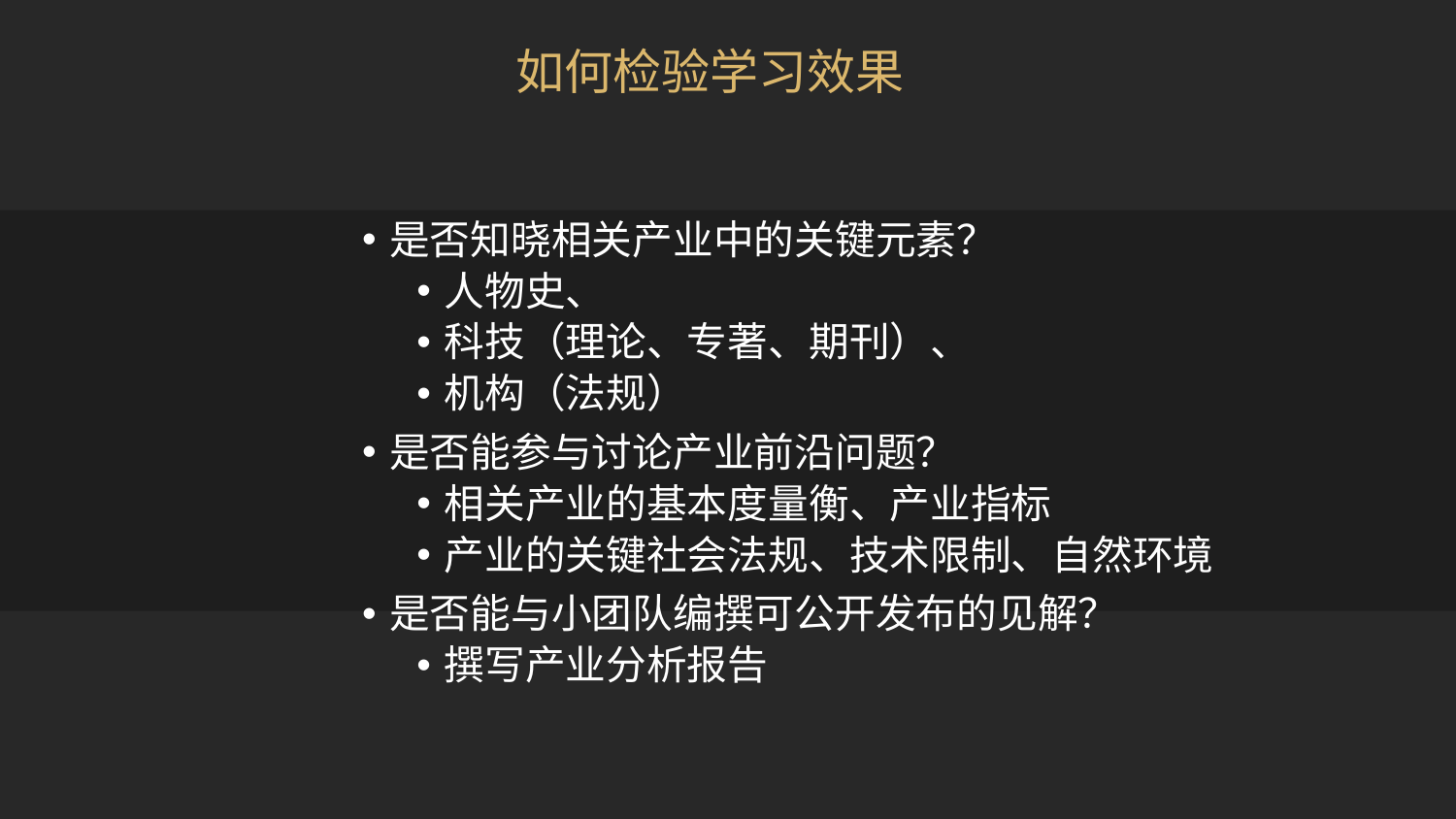

# 如何检验学习效果
是否知晓相关产业中的关键元素？
人物史、
科技（理论、专著、期刊）、
机构（法规）
是否能参与讨论产业前沿问题？
相关产业的基本度量衡、产业指标
产业的关键社会法规、技术限制、自然环境
是否能与小团队编撰可公开发布的见解？
撰写产业分析报告